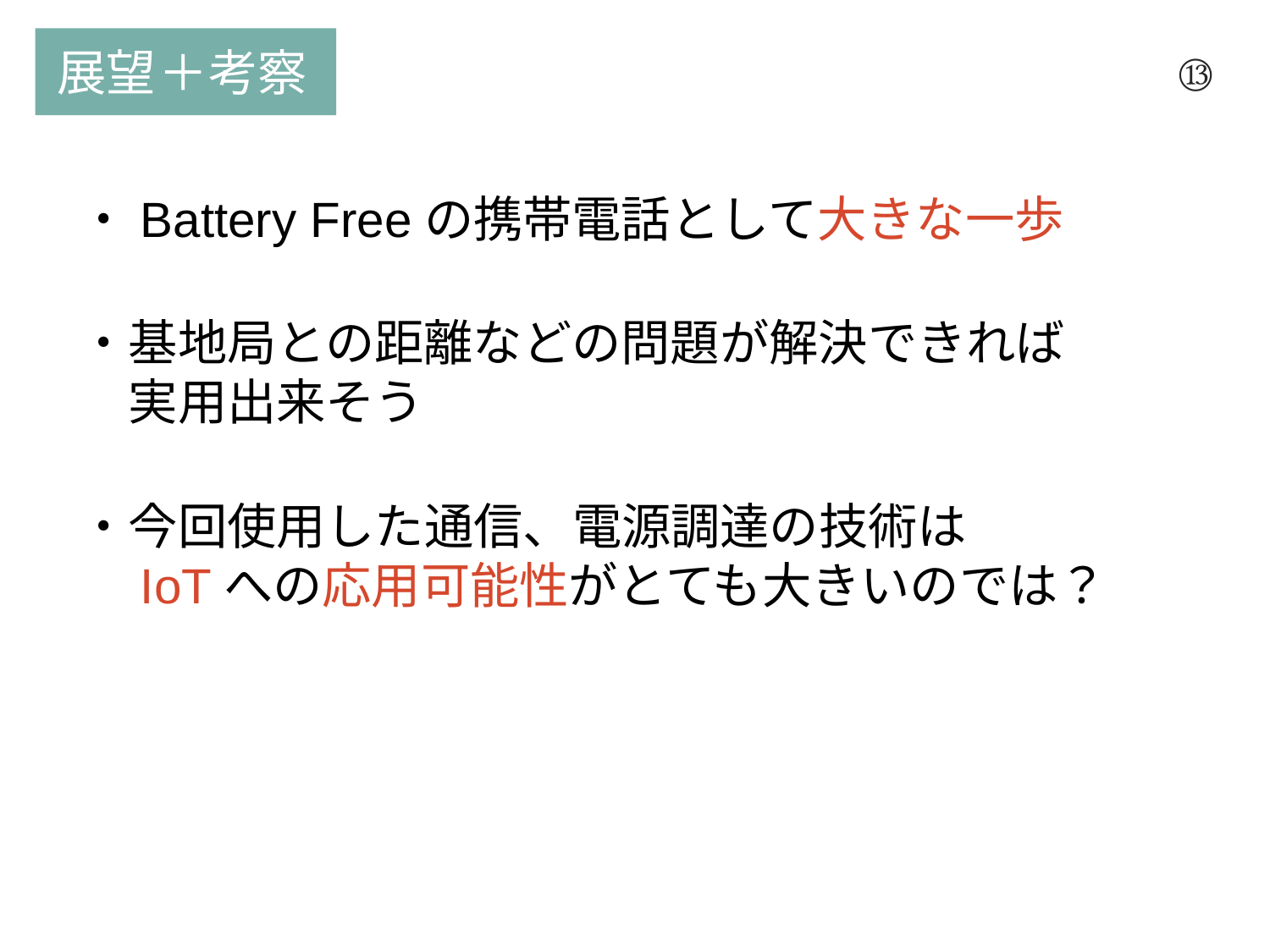

展望
＋考察
⑬
・Battery Freeの携帯電話として大きな一歩
・基地局との距離などの問題が解決できれば
　実用出来そう
・今回使用した通信、電源調達の技術は
　IoTへの応用可能性がとても大きいのでは？